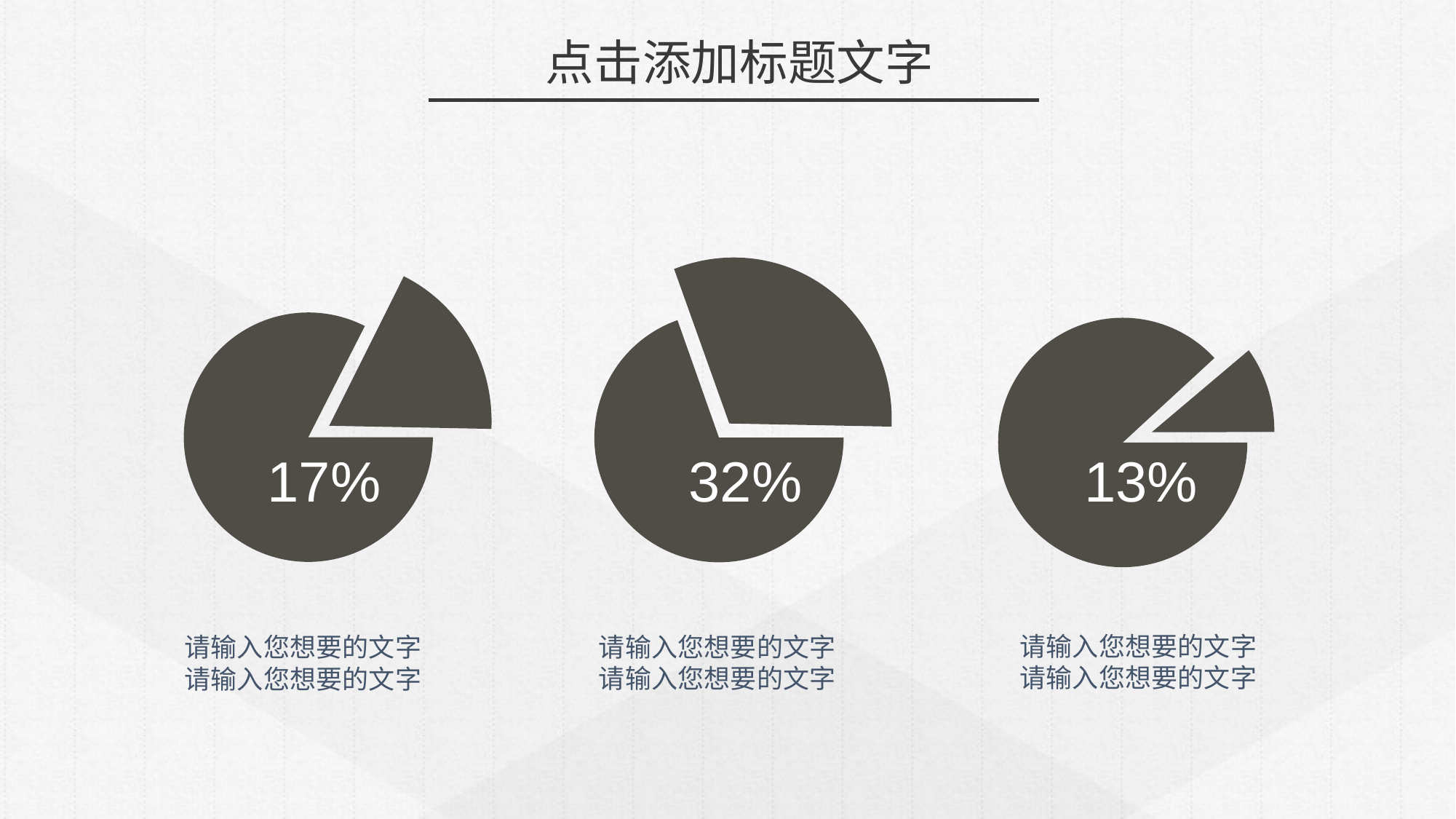

点击添加标题文字

17%
32%
13%
请输入您想要的文字
请输入您想要的文字
请输入您想要的文字
请输入您想要的文字
请输入您想要的文字
请输入您想要的文字